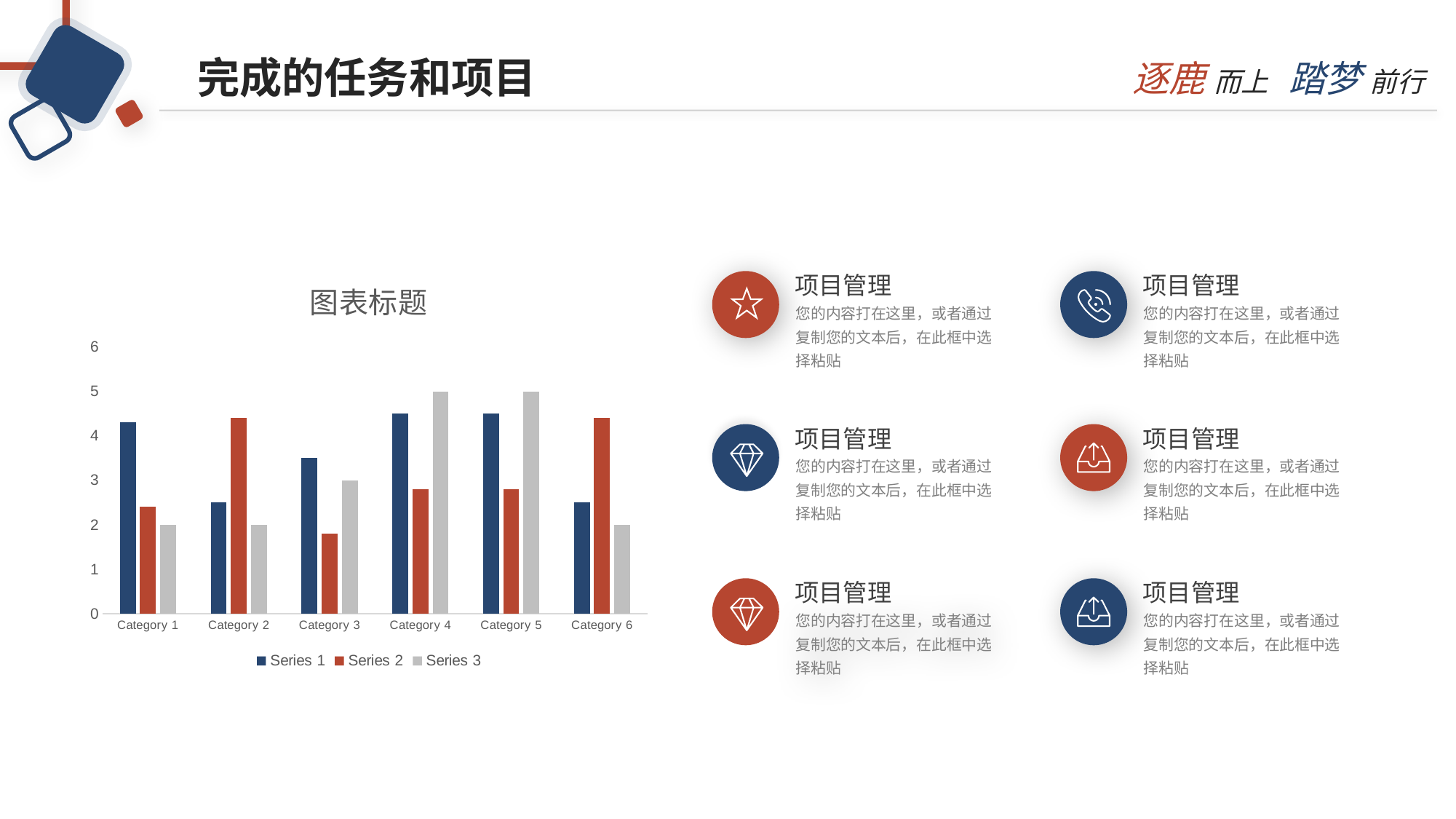

完成的任务和项目

### Chart: 图表标题

| Category | Series 1 | Series 2 | Series 3 |
|---|---|---|---|
| Category 1 | 4.3 | 2.4 | 2.0 |
| Category 2 | 2.5 | 4.4 | 2.0 |
| Category 3 | 3.5 | 1.8 | 3.0 |
| Category 4 | 4.5 | 2.8 | 5.0 |
| Category 5 | 4.5 | 2.8 | 5.0 |
| Category 6 | 2.5 | 4.4 | 2.0 |
项目管理
项目管理

您的内容打在这里，或者通过复制您的文本后，在此框中选择粘贴
您的内容打在这里，或者通过复制您的文本后，在此框中选择粘贴
项目管理
项目管理

您的内容打在这里，或者通过复制您的文本后，在此框中选择粘贴
您的内容打在这里，或者通过复制您的文本后，在此框中选择粘贴
项目管理
项目管理

您的内容打在这里，或者通过复制您的文本后，在此框中选择粘贴
您的内容打在这里，或者通过复制您的文本后，在此框中选择粘贴